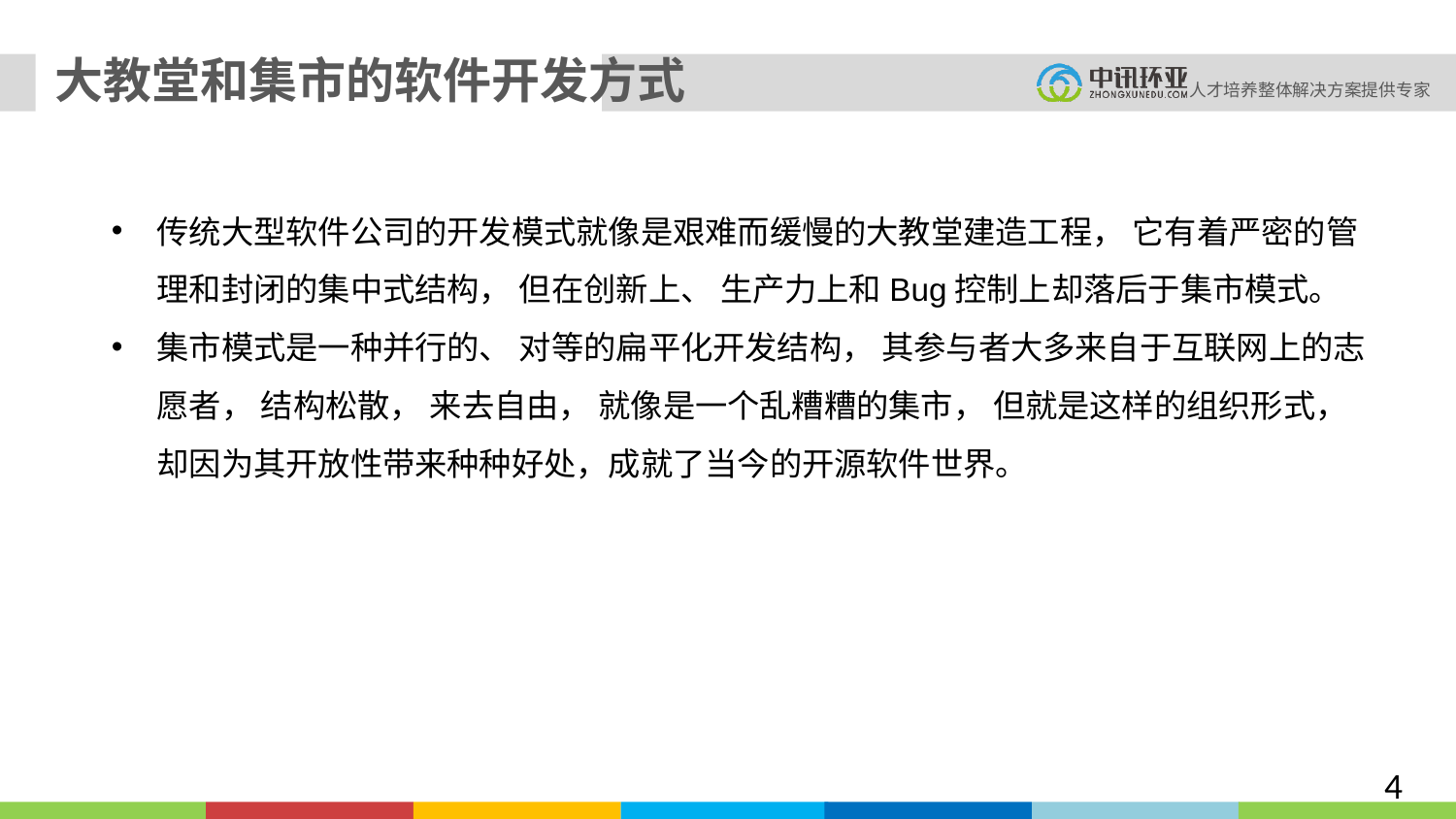

大教堂和集市的软件开发方式
传统大型软件公司的开发模式就像是艰难而缓慢的大教堂建造工程， 它有着严密的管理和封闭的集中式结构， 但在创新上、 生产力上和Bug控制上却落后于集市模式。
集市模式是一种并行的、 对等的扁平化开发结构， 其参与者大多来自于互联网上的志愿者， 结构松散， 来去自由， 就像是一个乱糟糟的集市， 但就是这样的组织形式，却因为其开放性带来种种好处，成就了当今的开源软件世界。

4